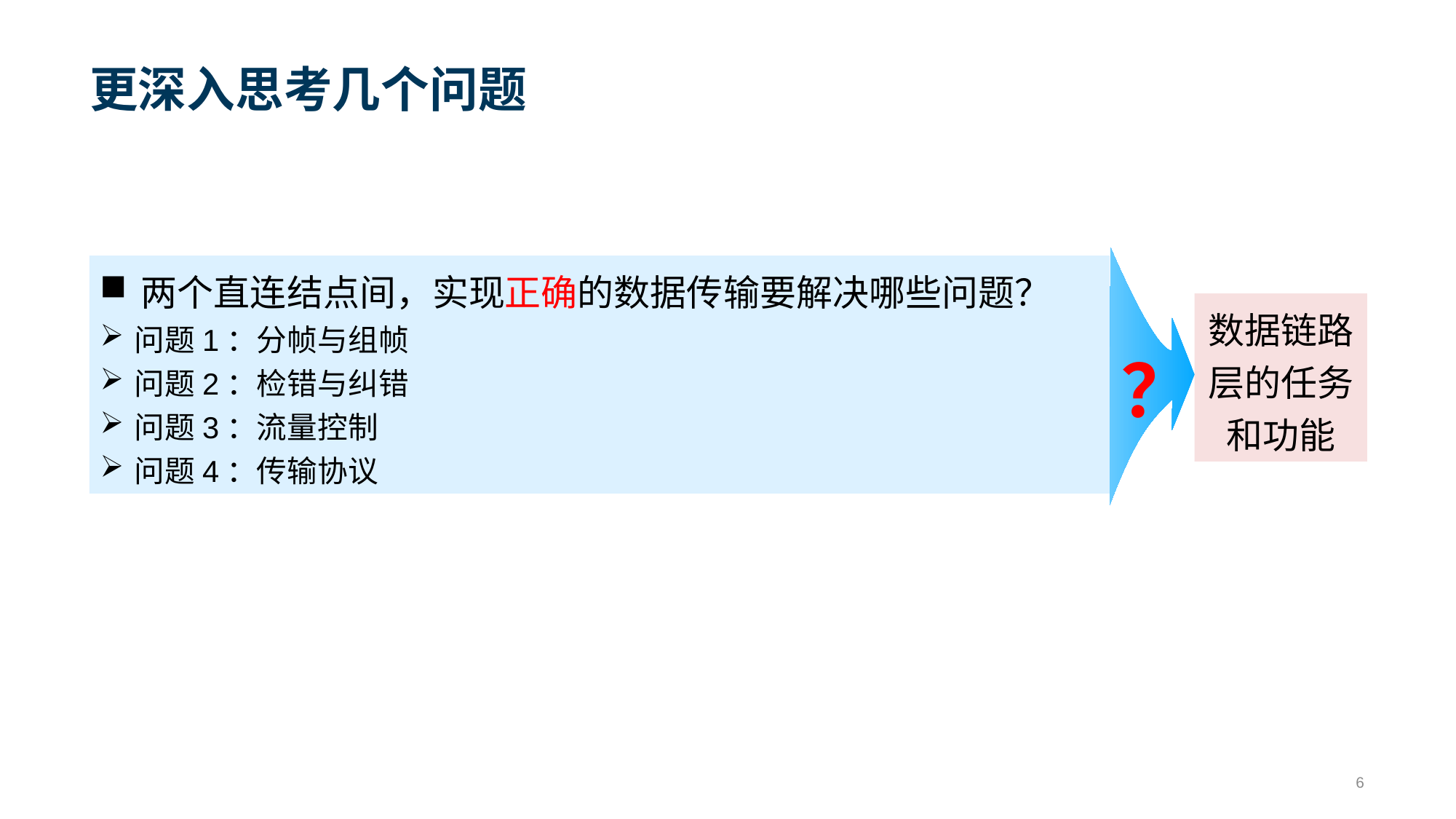

# 更深入思考几个问题
两个直连结点间，实现正确的数据传输要解决哪些问题？
问题1：分帧与组帧
问题2：检错与纠错
问题3：流量控制
问题4：传输协议
数据链路层的任务和功能
？

6